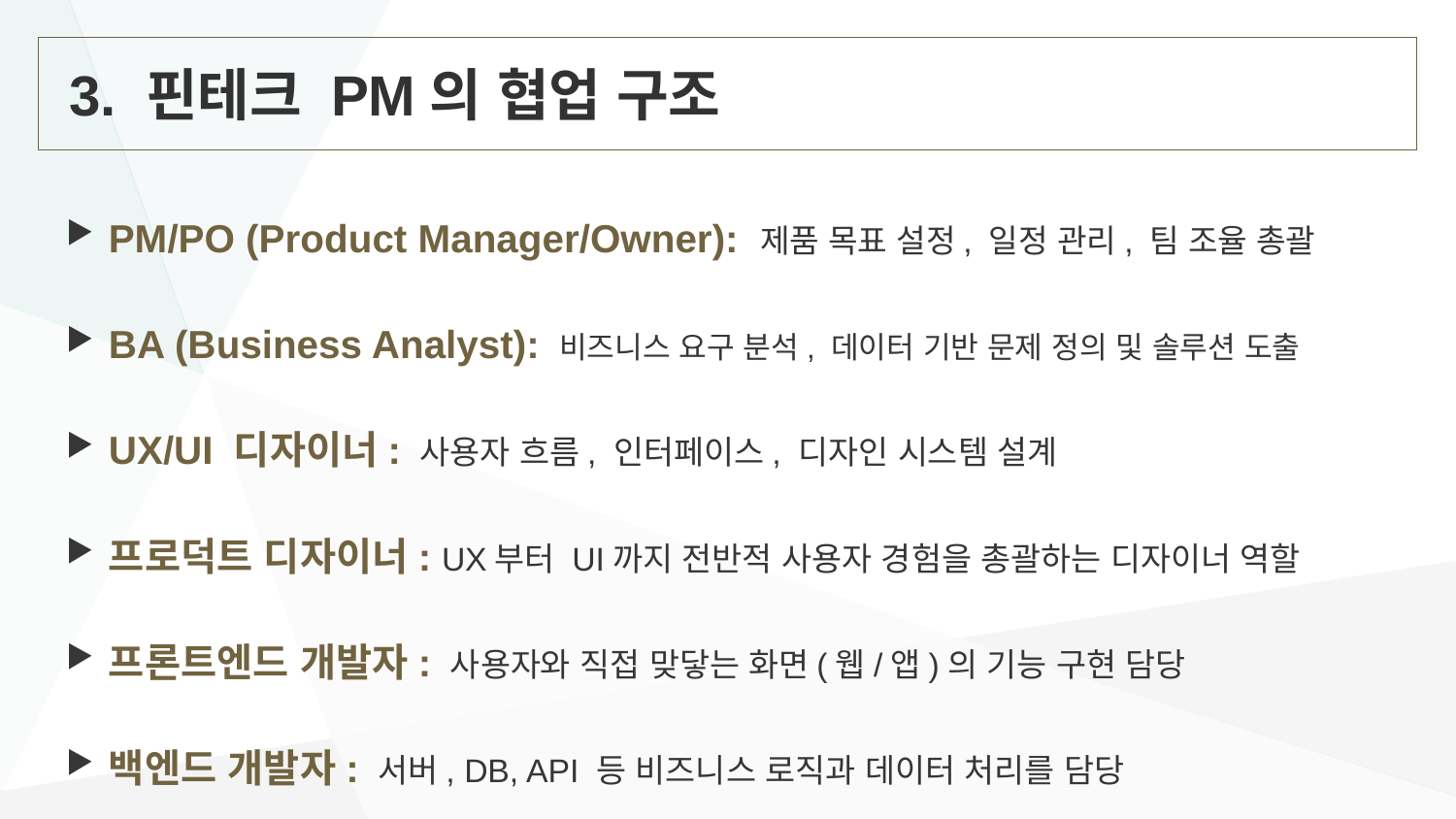

# 3. 핀테크 PM의 협업 구조
PM/PO (Product Manager/Owner): 제품 목표 설정, 일정 관리, 팀 조율 총괄

BA (Business Analyst): 비즈니스 요구 분석, 데이터 기반 문제 정의 및 솔루션 도출

UX/UI 디자이너: 사용자 흐름, 인터페이스, 디자인 시스템 설계

프로덕트 디자이너: UX부터 UI까지 전반적 사용자 경험을 총괄하는 디자이너 역할

프론트엔드 개발자: 사용자와 직접 맞닿는 화면(웹/앱)의 기능 구현 담당

백엔드 개발자: 서버, DB, API 등 비즈니스 로직과 데이터 처리를 담당